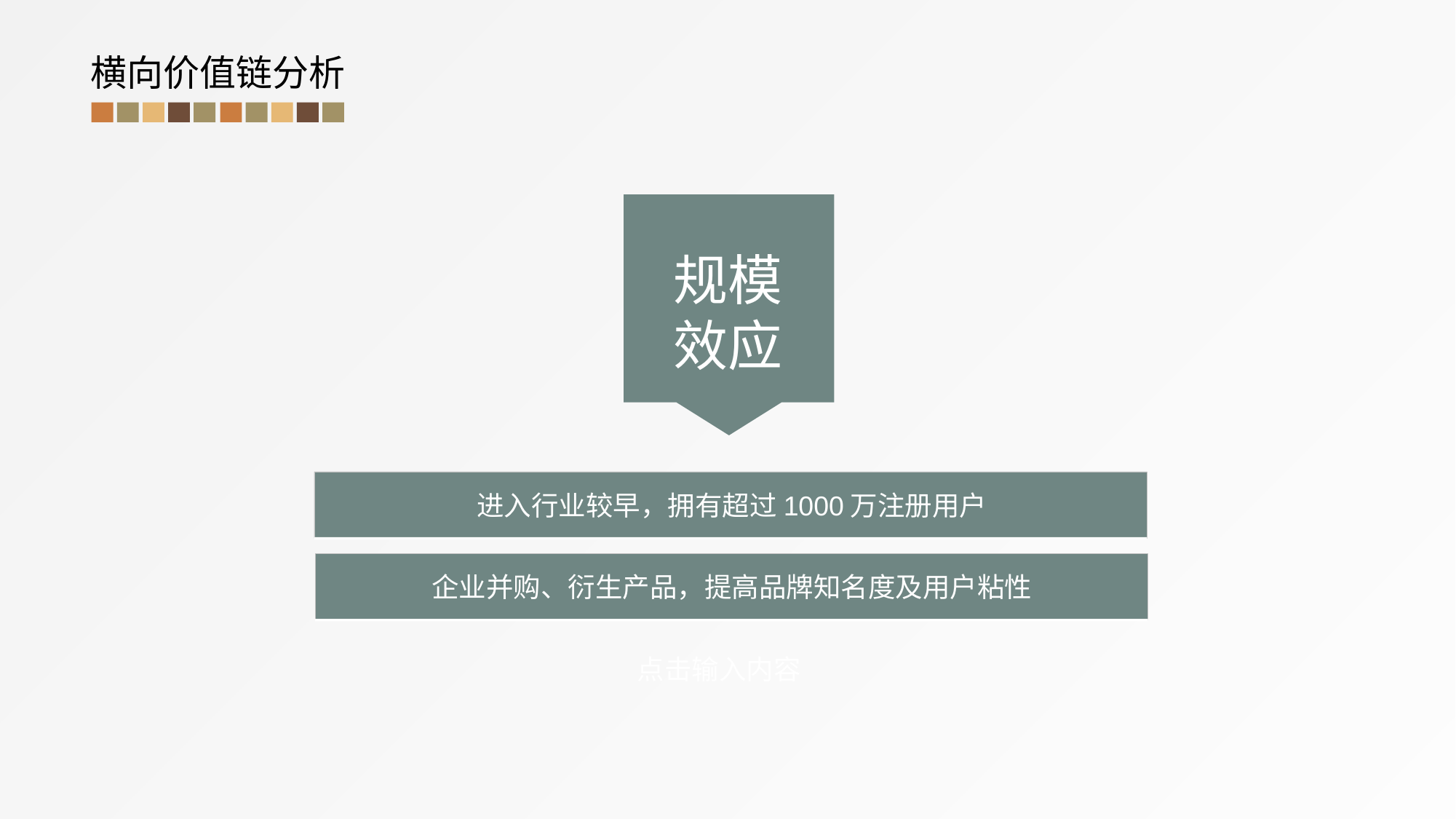

横向价值链分析

规模效应

进入行业较早，拥有超过1000万注册用户

企业并购、衍生产品，提高品牌知名度及用户粘性
点击输入内容